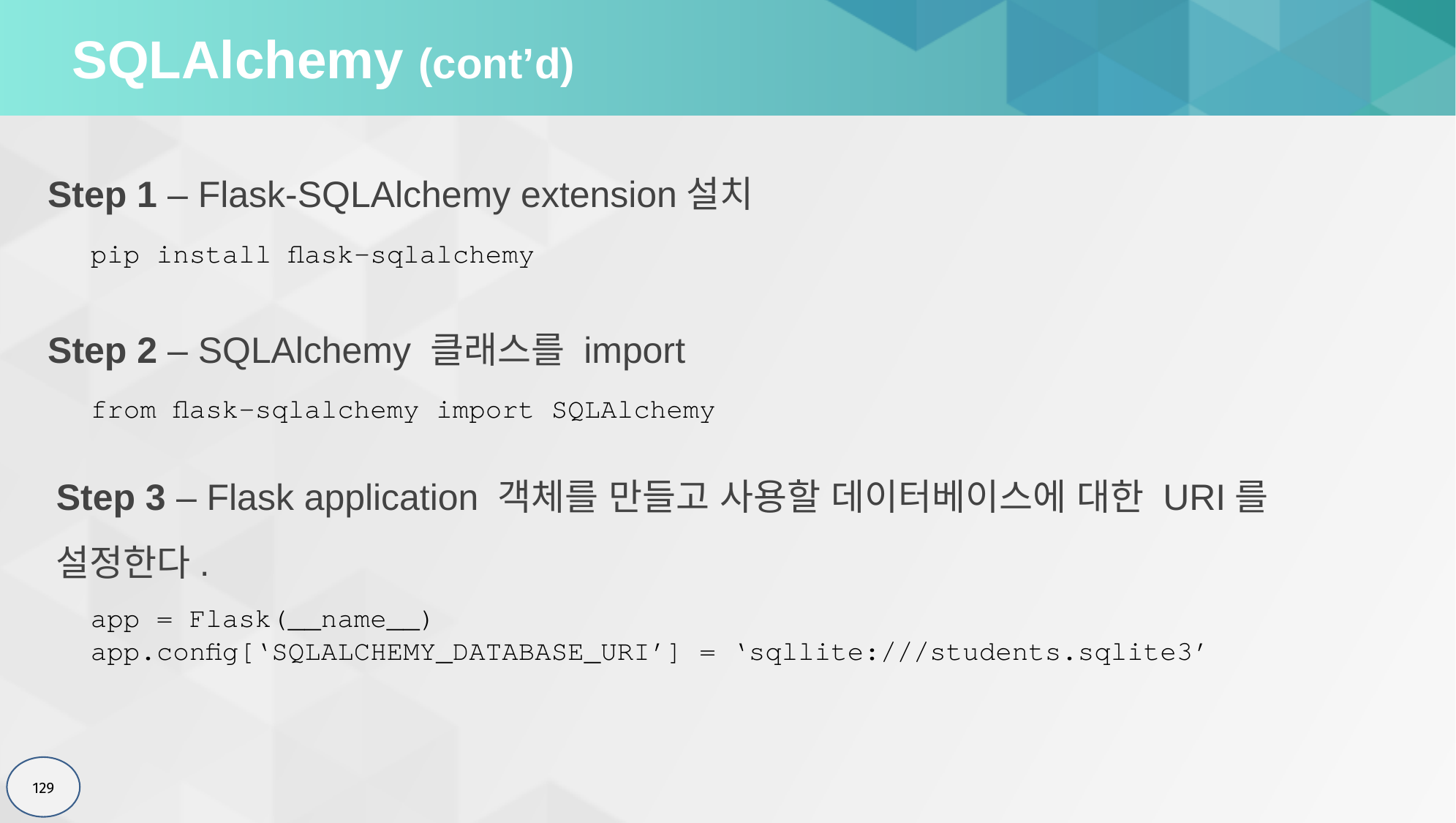

# SQLAlchemy (cont’d)
Step 1 – Flask-SQLAlchemy extension설치
pip install flask-sqlalchemy
Step 2 – SQLAlchemy 클래스를 import
from flask-sqlalchemy import SQLAlchemy
Step 3 – Flask application 객체를 만들고 사용할 데이터베이스에 대한 URI를 설정한다.
app = Flask(__name__)
app.config[‘SQLALCHEMY_DATABASE_URI’] = ‘sqllite:///students.sqlite3’